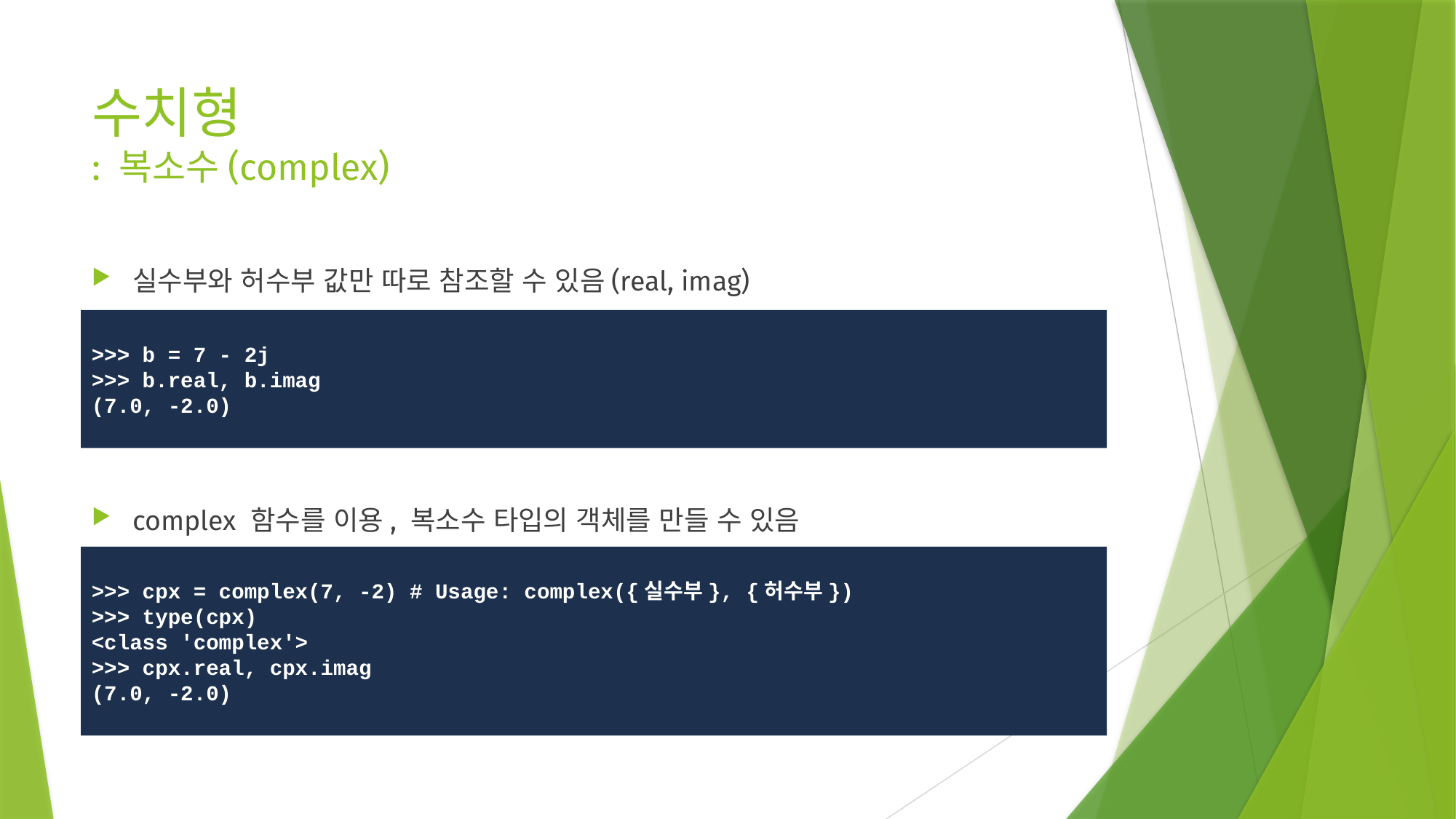

# 수치형 : 복소수(complex)
실수부와 허수부 값만 따로 참조할 수 있음(real, imag)

complex 함수를 이용, 복소수 타입의 객체를 만들 수 있음

>>> b = 7 - 2j
>>> b.real, b.imag
(7.0, -2.0)

>>> cpx = complex(7, -2) # Usage: complex({실수부}, {허수부})
>>> type(cpx)
<class 'complex'>
>>> cpx.real, cpx.imag
(7.0, -2.0)